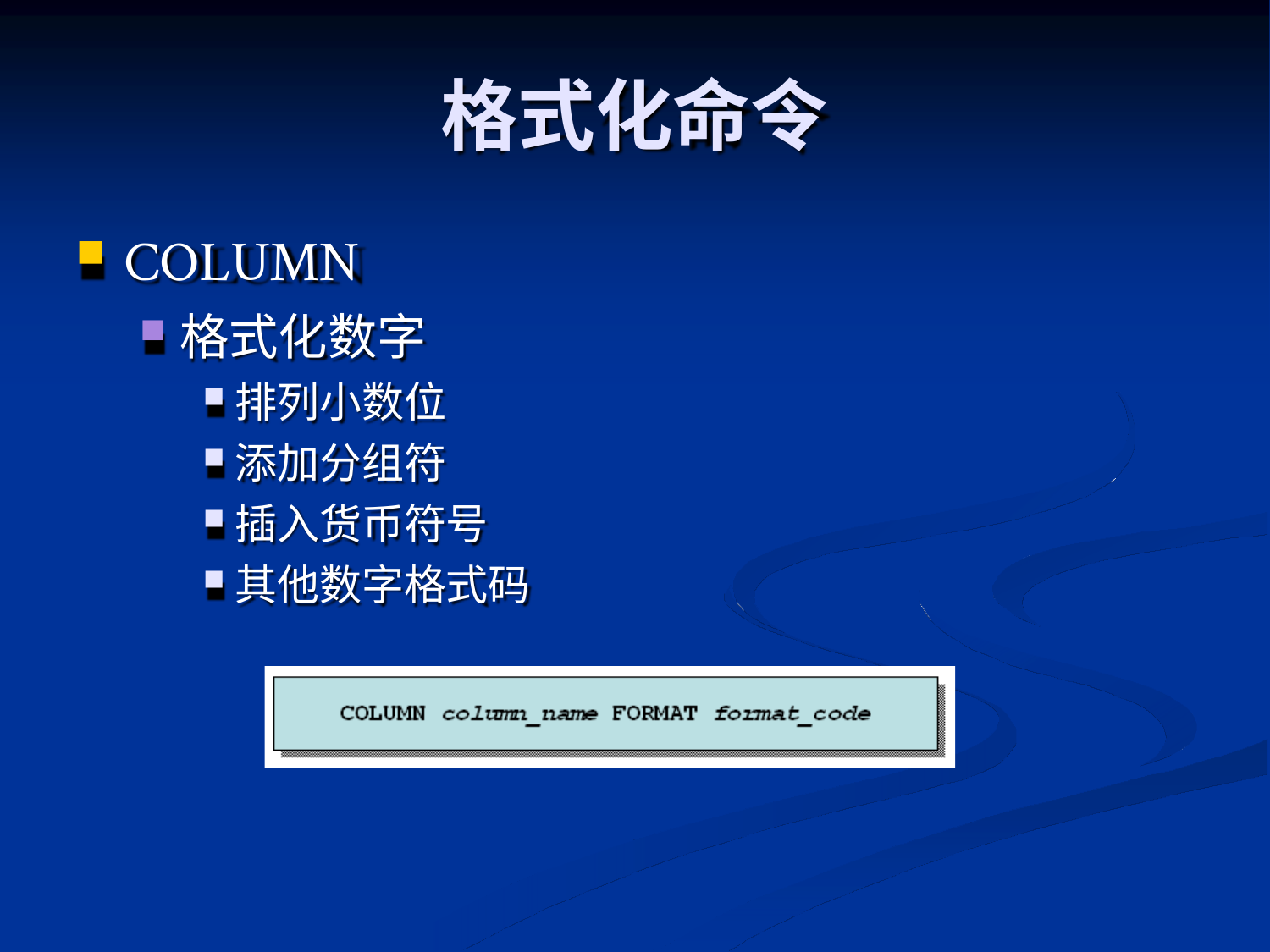

# 格式化命令
COLUMN
格式化数字
排列小数位
添加分组符
插入货币符号
其他数字格式码